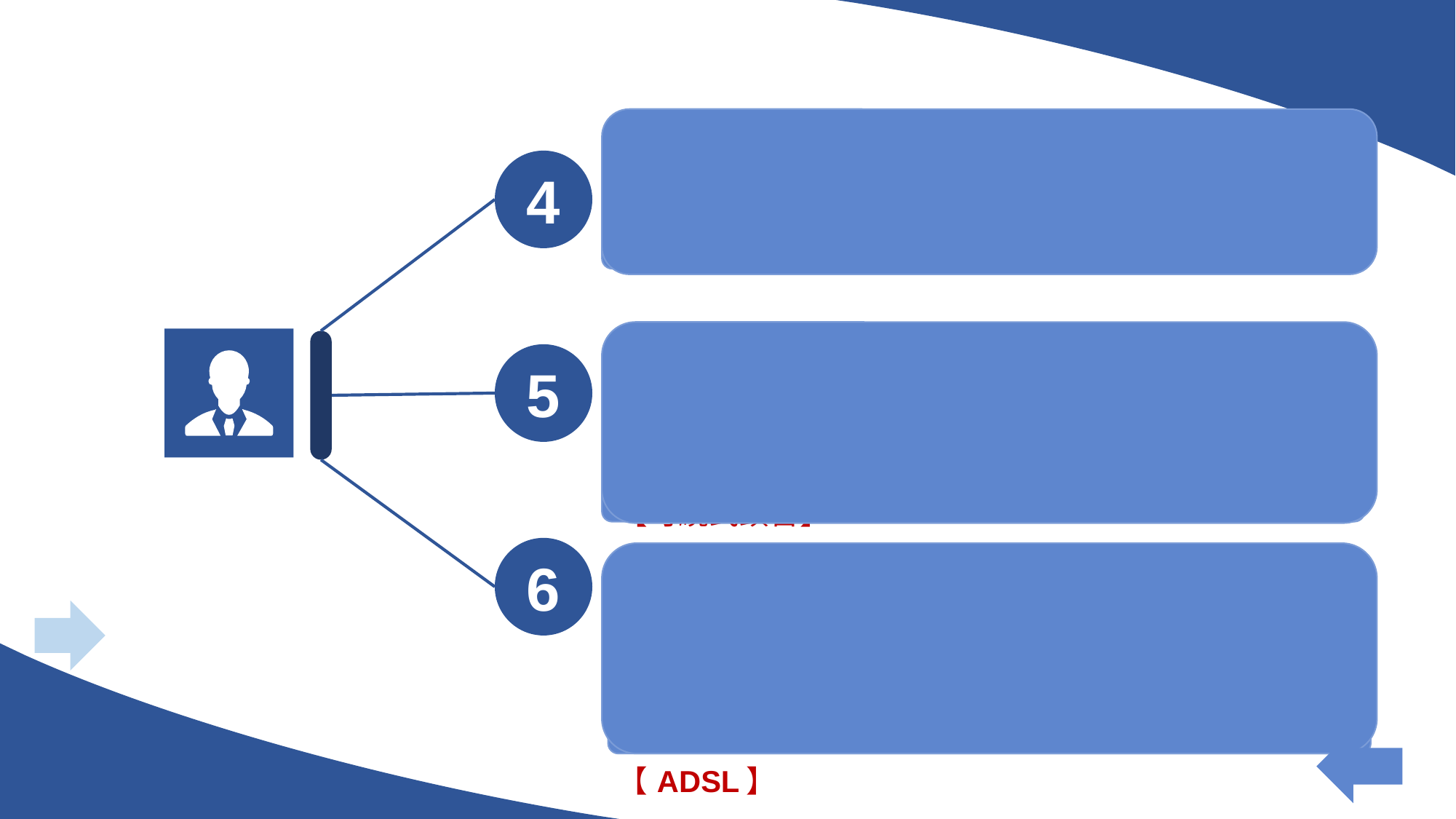

| 該個案是自行車系統app叫什麼名字? 【easy go】 |  |  |  |  |  |  |  |
| --- | --- | --- | --- | --- | --- | --- | --- |
|  |  |  |  |  |  |  |  |
| 自行車鎖到車架時，鎖舌是無法彎曲的，若使用者用力過度，鎖舌會斷裂。那麼請問改進後的鎖舌叫什麼名字? 【可繞式鎖舌】 |  |  |  |  |  |  |  |
|  |  |  |  |  |  |  |  |
| 建設初期，站點與中央連線採用GPRS無線傳輸，因為緩慢且容易發生斷線，後期改為什麼方式 ? 【ADSL】 |  |  |  |  |  |  |  |
4
5
6